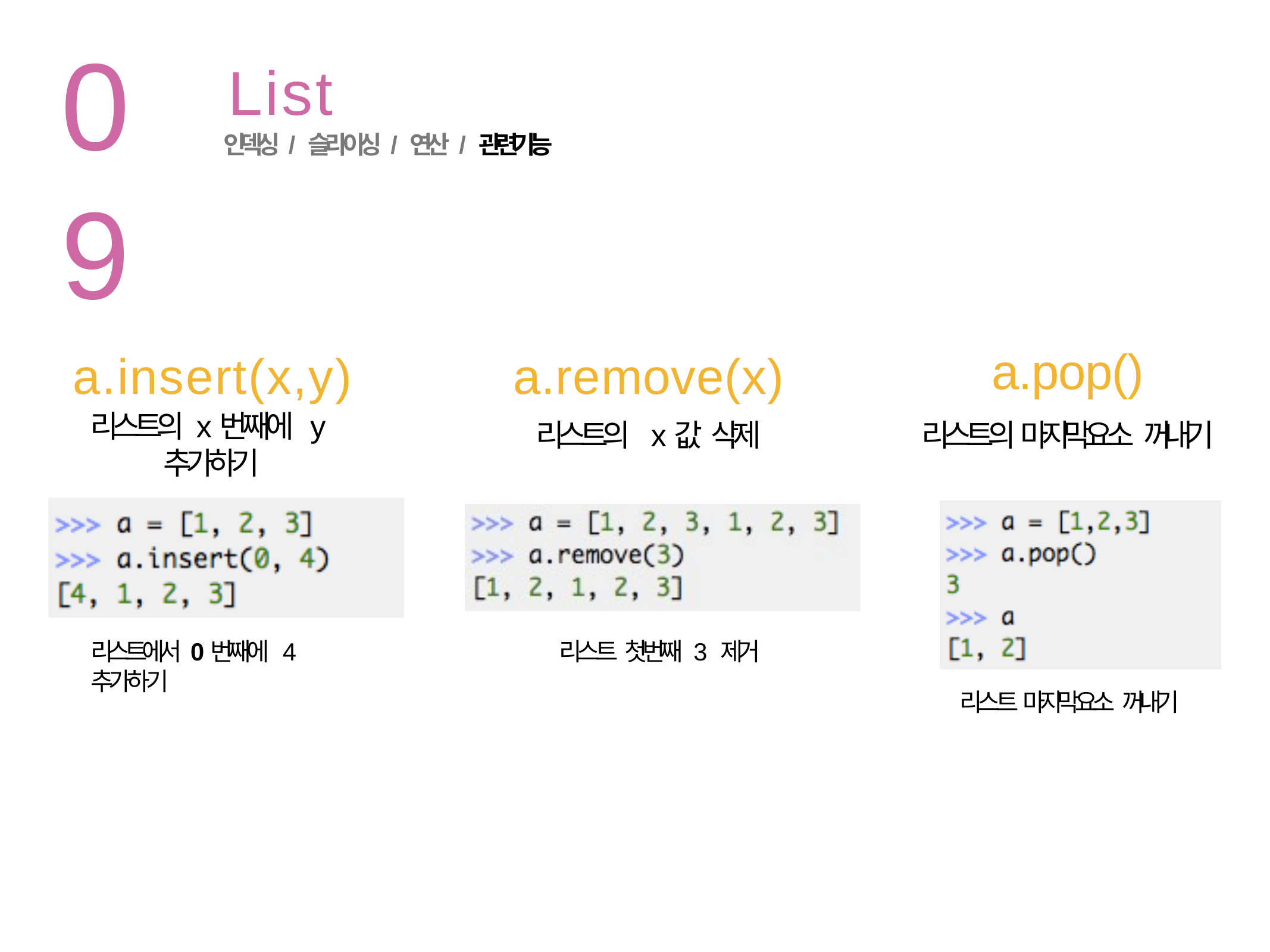

09
# List
인덱싱  / 슬라이싱  / 연산  / 관련기능
a.pop()
리스트의  마지막요소 꺼내기
a.insert(x,y)
리스트의  x번째에 y추가하기
a.remove(x)
리스트의   x값 삭제

리스트에서  0번째에 4추가하기
리스트   첫번째  3 제거
리스트  마지막요소 꺼내기